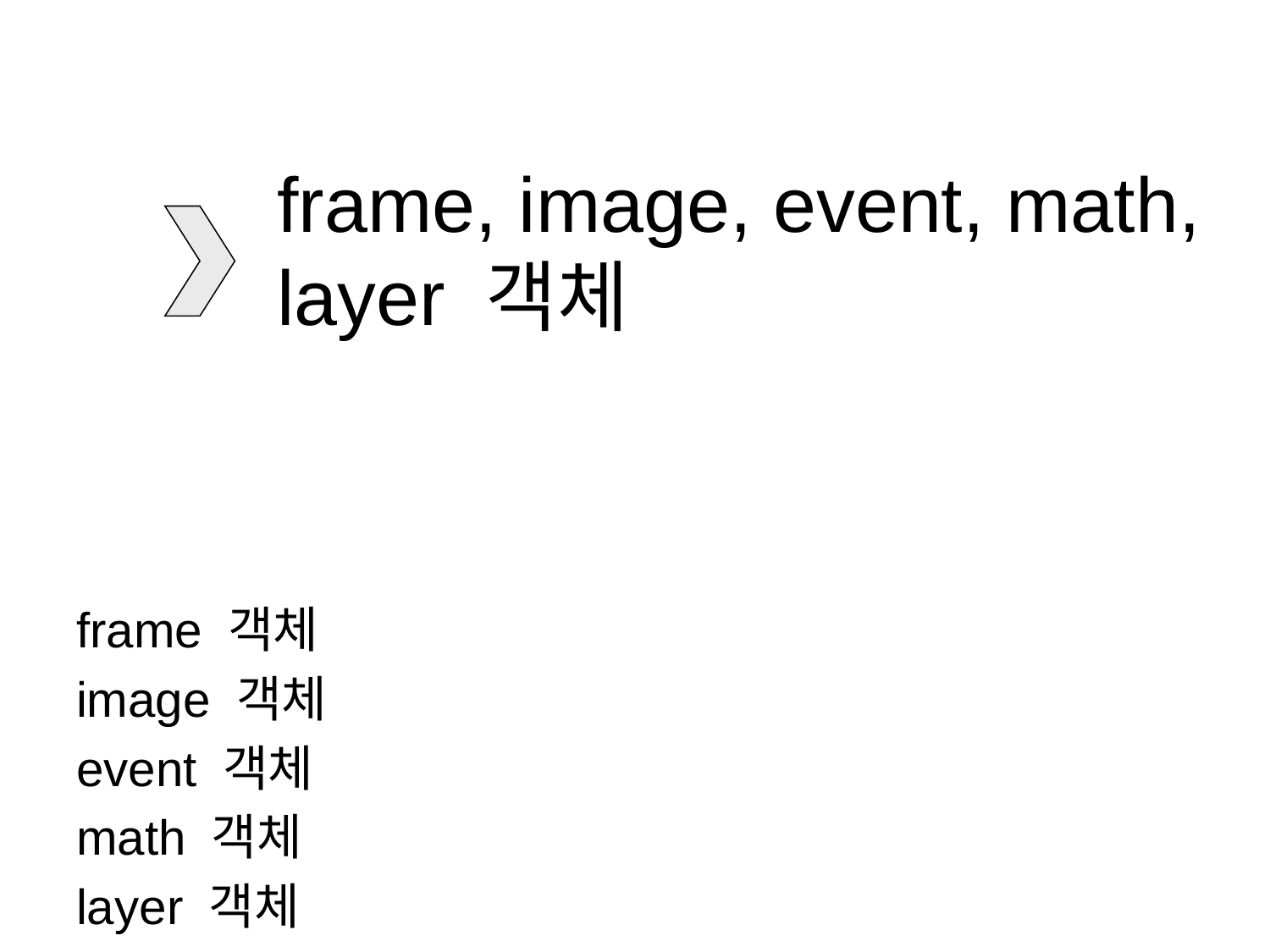

# frame, image, event, math, layer 객체
frame 객체
image 객체
event 객체
math 객체
layer 객체